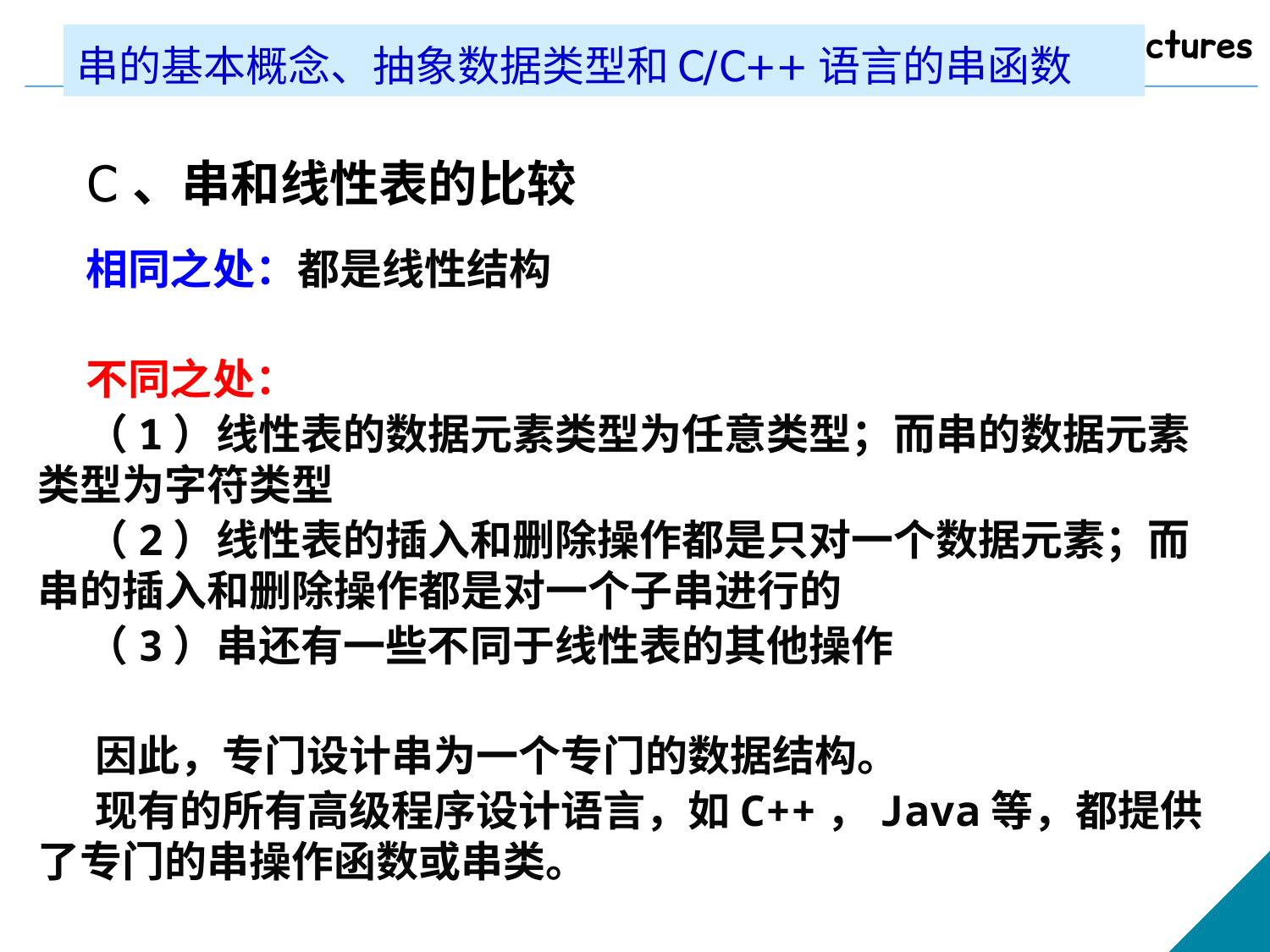

# 串的基本概念、抽象数据类型和C/C++语言的串函数
C、串和线性表的比较
    相同之处：都是线性结构

    不同之处：
    （1）线性表的数据元素类型为任意类型；而串的数据元素类型为字符类型
    （2）线性表的插入和删除操作都是只对一个数据元素；而串的插入和删除操作都是对一个子串进行的
    （3）串还有一些不同于线性表的其他操作

     因此，专门设计串为一个专门的数据结构。
     现有的所有高级程序设计语言，如C++，Java等，都提供了专门的串操作函数或串类。